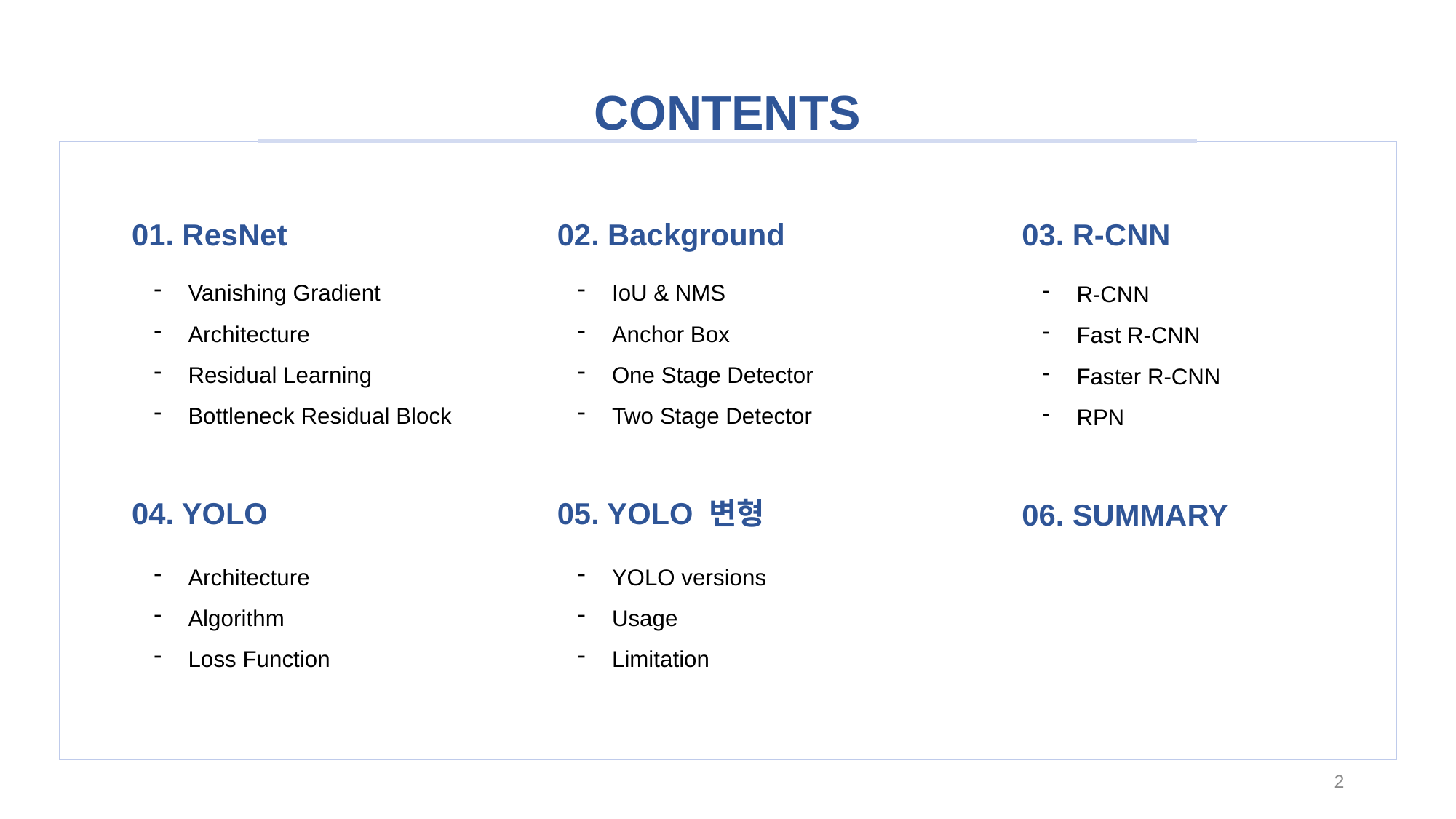

CONTENTS

01. ResNet
02. Background
03. R-CNN
Vanishing Gradient
Architecture
Residual Learning
Bottleneck Residual Block
IoU & NMS
Anchor Box
One Stage Detector
Two Stage Detector
R-CNN
Fast R-CNN
Faster R-CNN
RPN
04. YOLO
05. YOLO 변형
06. SUMMARY
Architecture
Algorithm
Loss Function
YOLO versions
Usage
Limitation
2